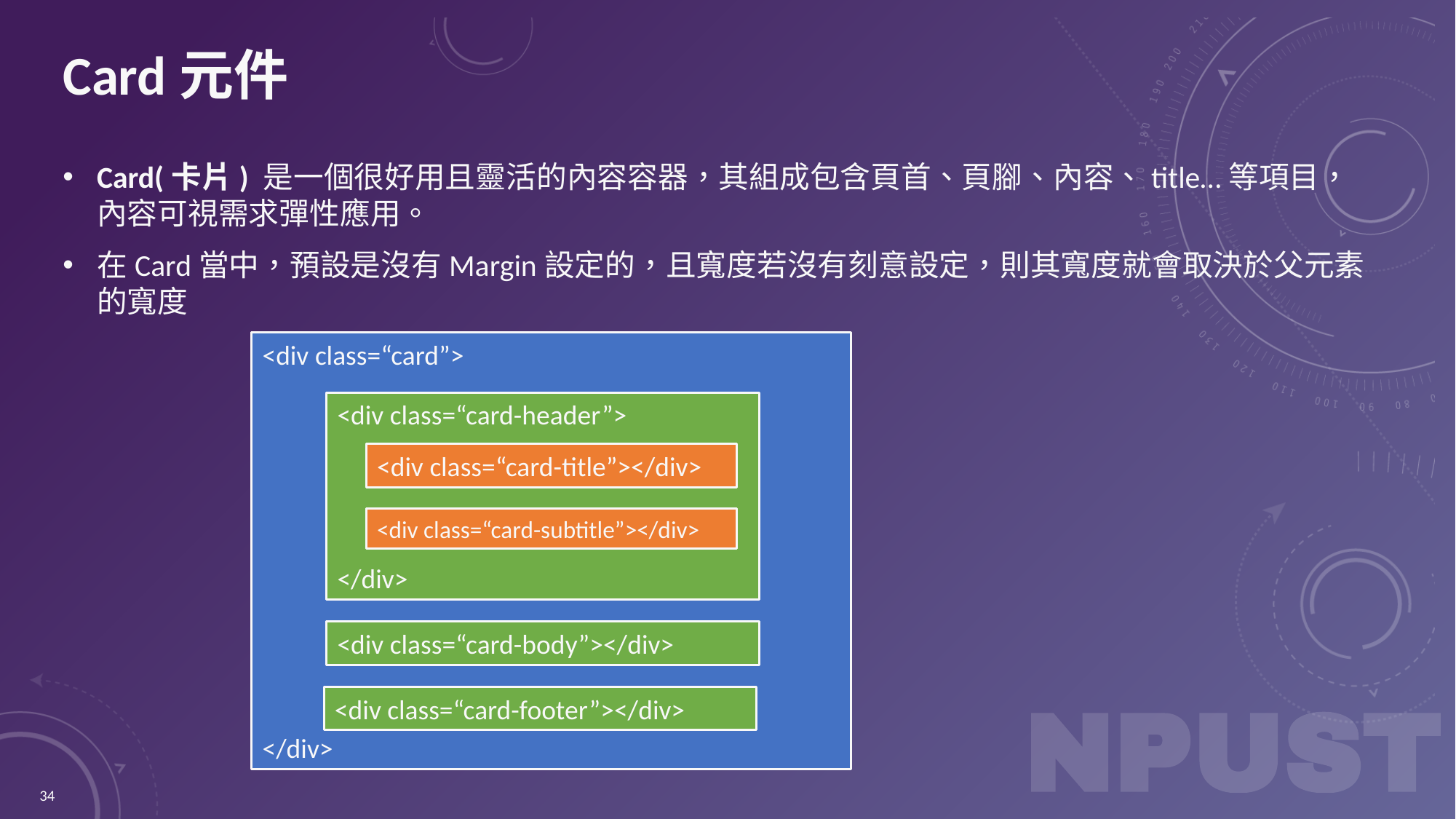

# Card元件
Card(卡片) 是一個很好用且靈活的內容容器，其組成包含頁首、頁腳、內容、title…等項目，內容可視需求彈性應用。
在Card當中，預設是沒有Margin設定的，且寬度若沒有刻意設定，則其寬度就會取決於父元素的寬度
<div class=“card”>

</div>
<div class=“card-header”>

</div>
<div class=“card-body”></div>
<div class=“card-footer”></div>
<div class=“card-title”></div>
<div class=“card-subtitle”></div>
34